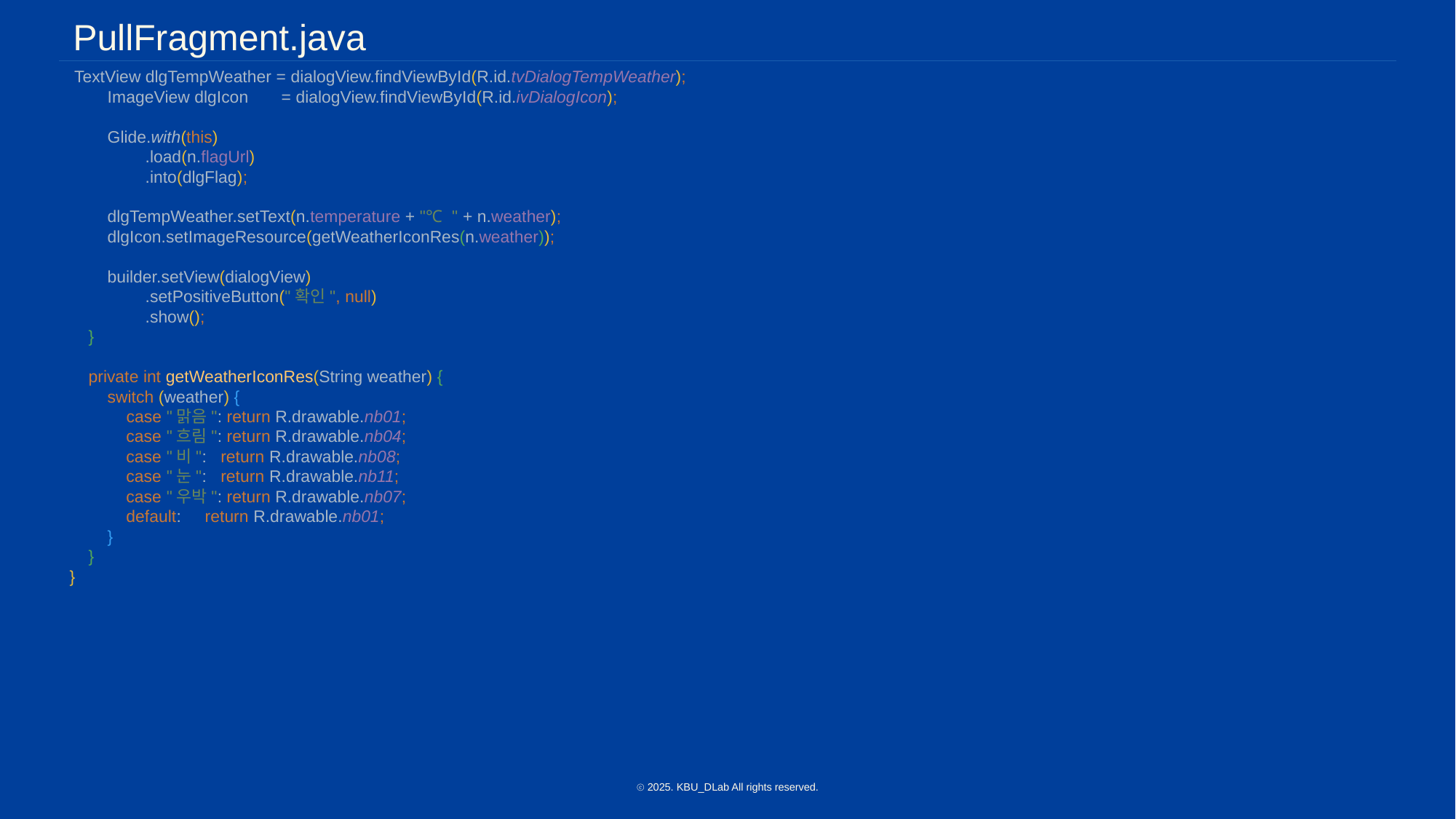

PullFragment.java
 TextView dlgTempWeather = dialogView.findViewById(R.id.tvDialogTempWeather);
        ImageView dlgIcon       = dialogView.findViewById(R.id.ivDialogIcon);
        Glide.with(this)
                .load(n.flagUrl)
                .into(dlgFlag);
        dlgTempWeather.setText(n.temperature + "℃  " + n.weather);
        dlgIcon.setImageResource(getWeatherIconRes(n.weather));
        builder.setView(dialogView)
                .setPositiveButton("확인", null)
                .show();
    }
    private int getWeatherIconRes(String weather) {
        switch (weather) {
            case "맑음": return R.drawable.nb01;
            case "흐림": return R.drawable.nb04;
            case "비":   return R.drawable.nb08;
            case "눈":   return R.drawable.nb11;
            case "우박": return R.drawable.nb07;
            default:     return R.drawable.nb01;
        }
    }
}